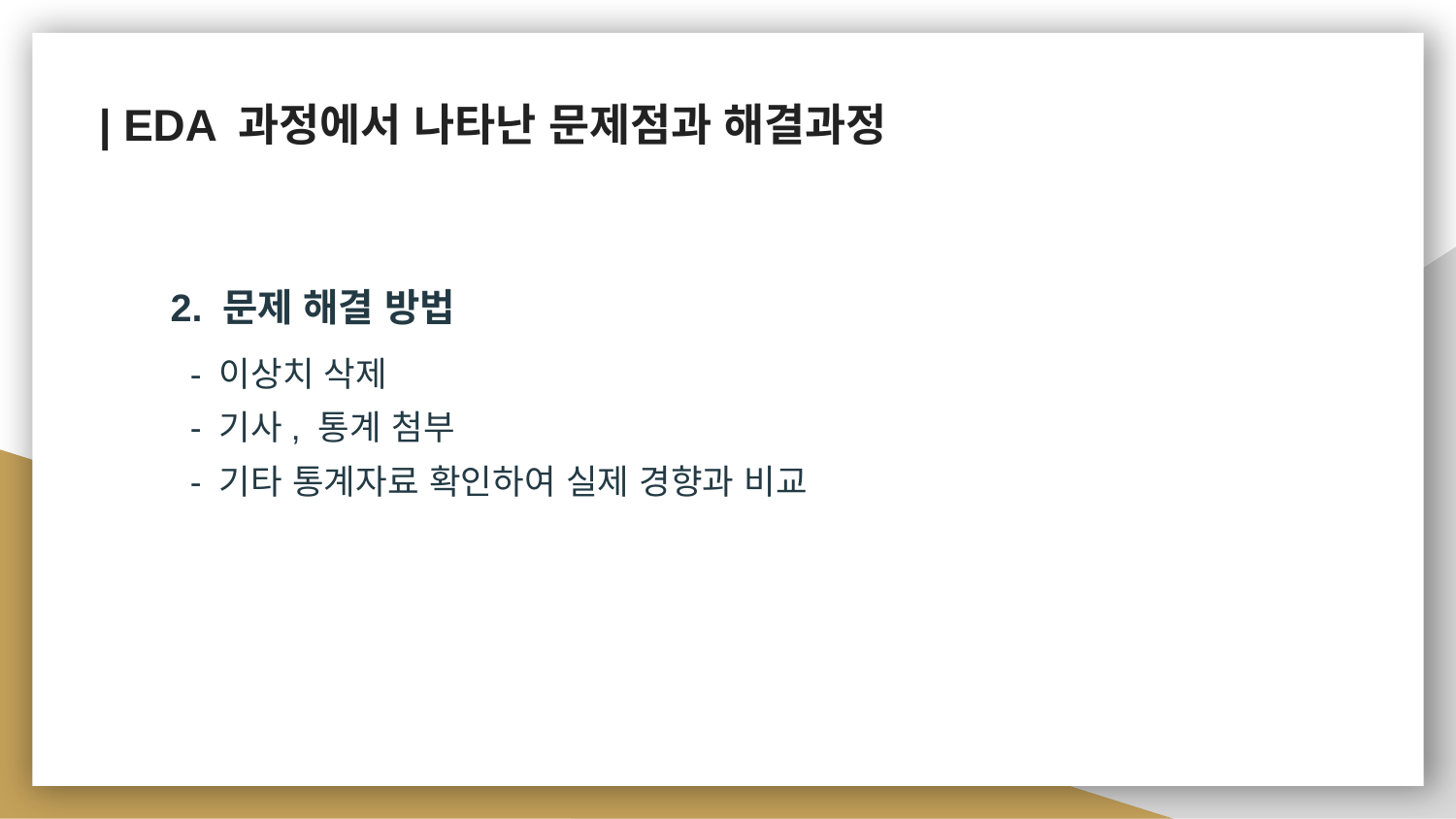

# | EDA 과정에서 나타난 문제점과 해결과정
2. 문제 해결 방법
- 이상치 삭제
- 기사, 통계 첨부
- 기타 통계자료 확인하여 실제 경향과 비교